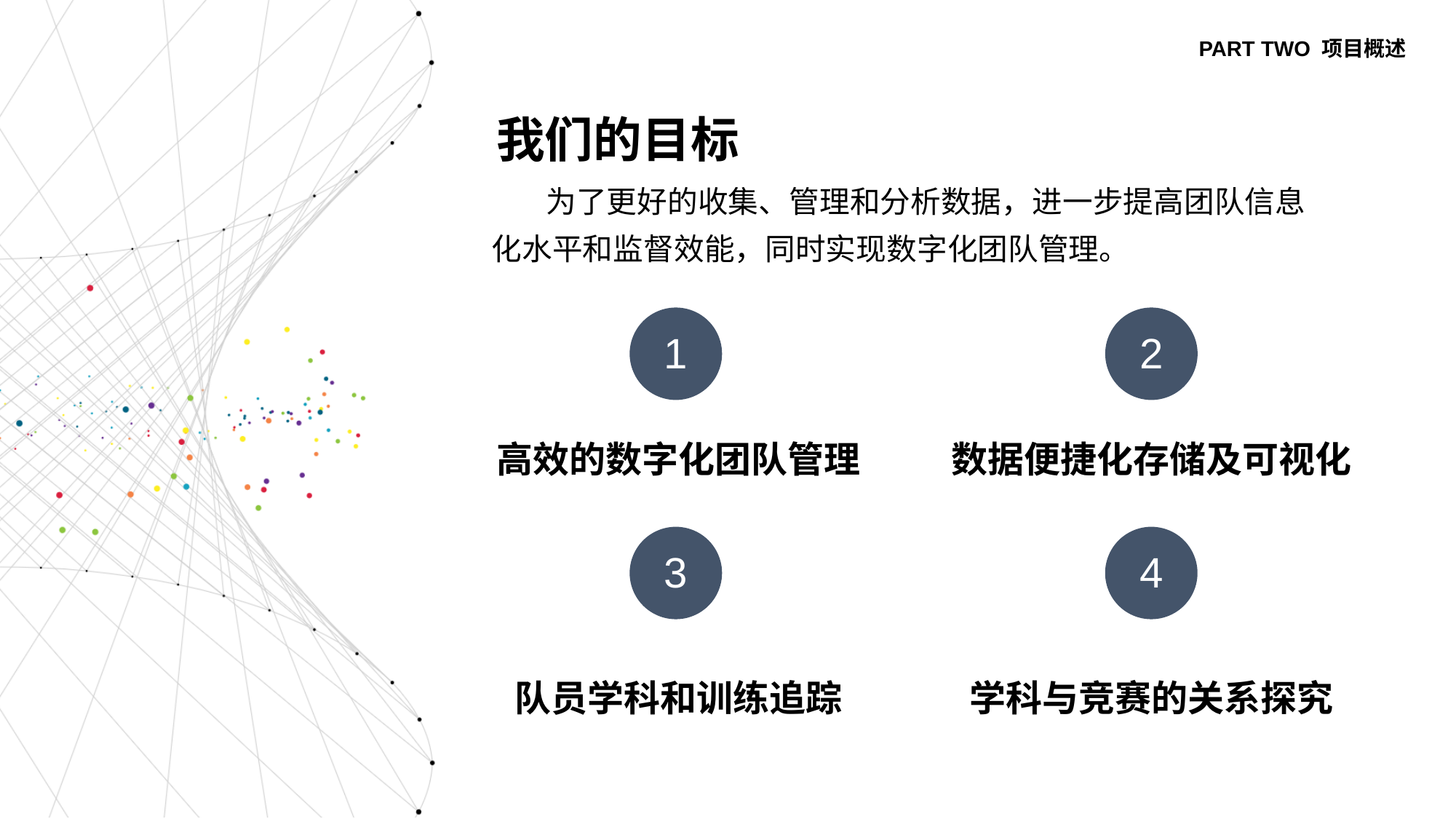

PART TWO 项目概述
我们的目标
       为了更好的收集、管理和分析数据，进一步提高团队信息化水平和监督效能，同时实现数字化团队管理。
1
2
高效的数字化团队管理
数据便捷化存储及可视化
3
4
队员学科和训练追踪
学科与竞赛的关系探究